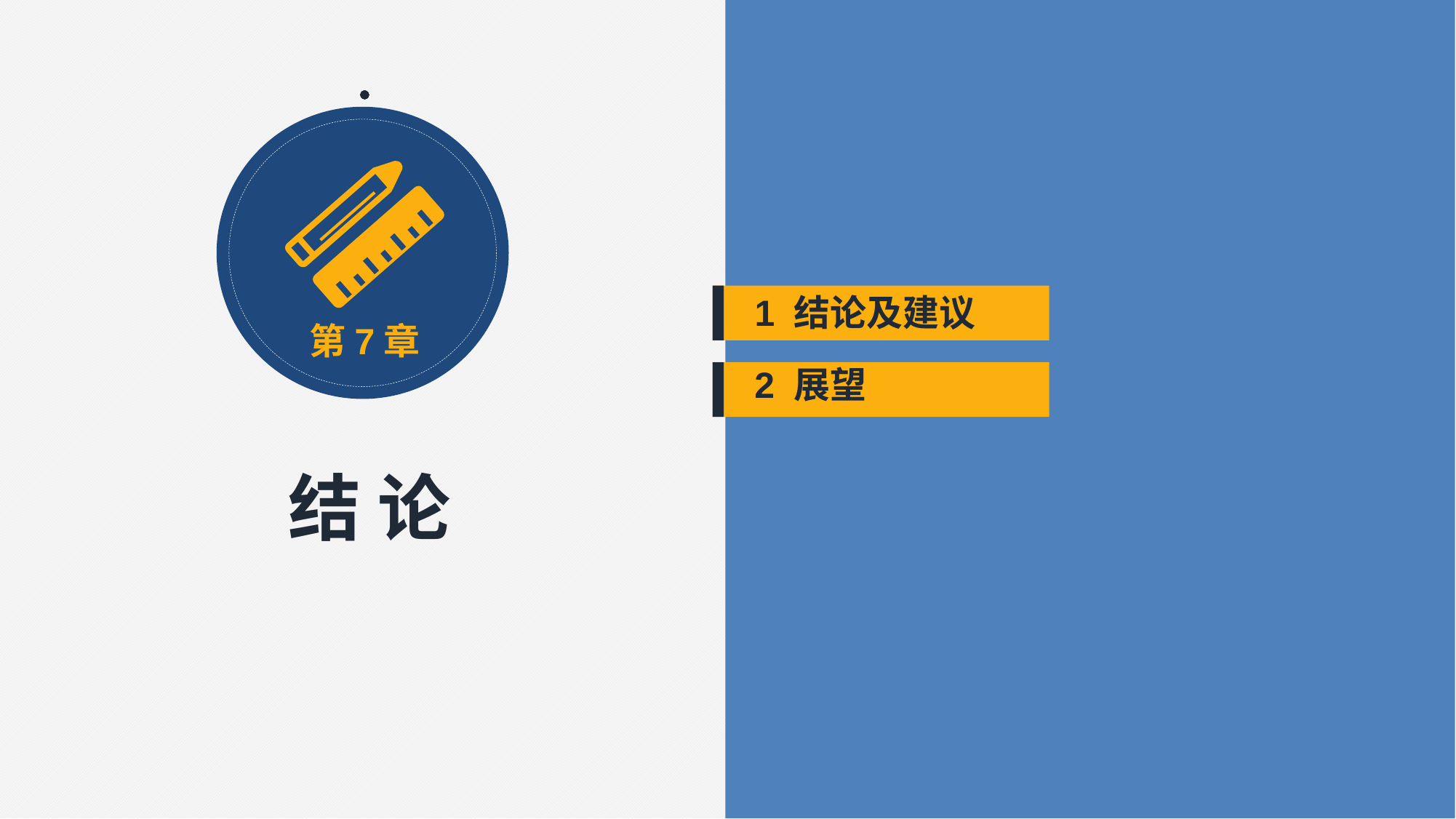

1 结论及建议
 2 展望

第7章

   结 论